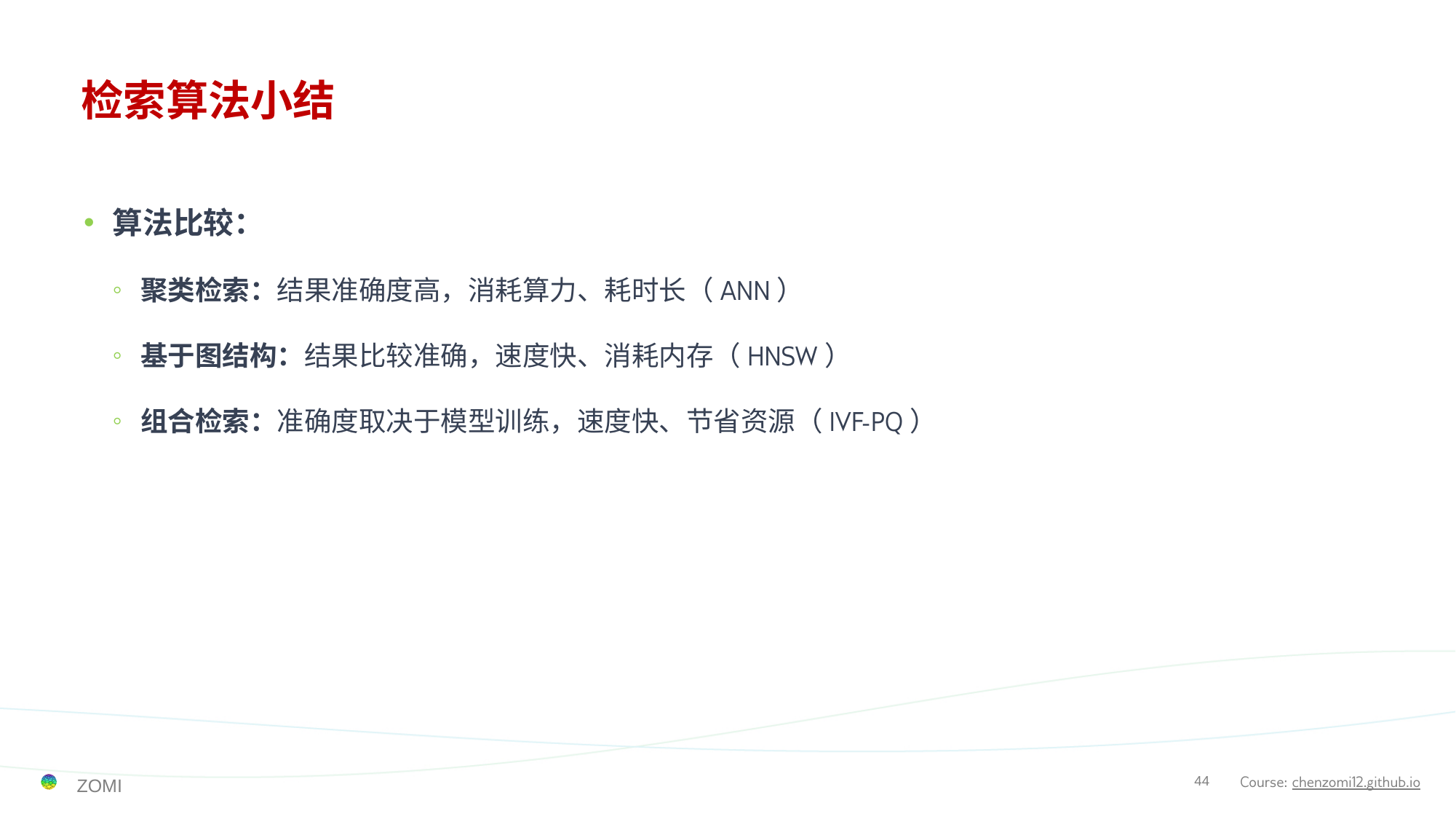

# 检索算法小结
算法比较：
聚类检索：结果准确度高，消耗算力、耗时长（ANN）
基于图结构：结果比较准确，速度快、消耗内存（HNSW）
组合检索：准确度取决于模型训练，速度快、节省资源（IVF-PQ）